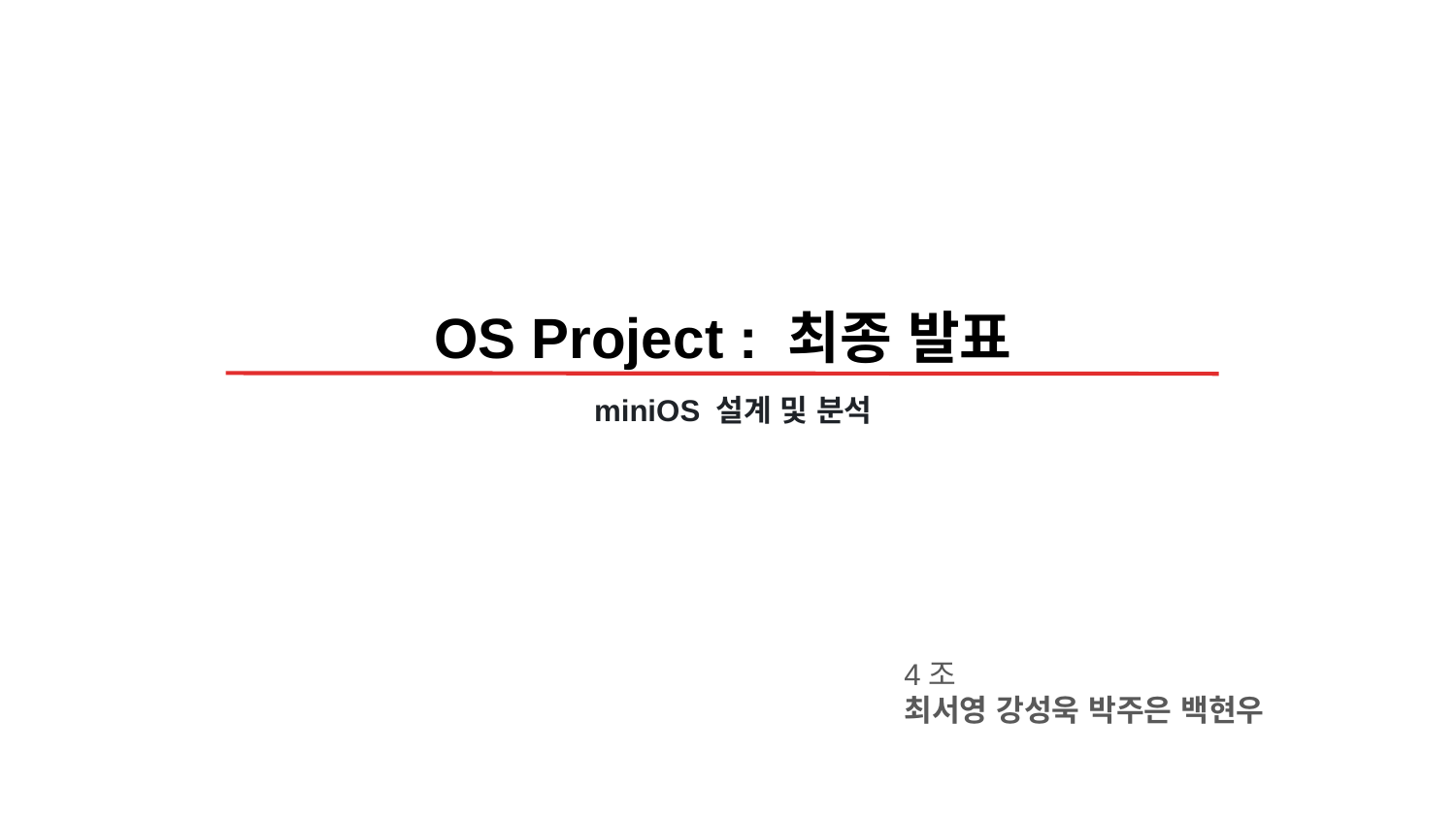

OS Project : 최종 발표
miniOS 설계 및 분석
4조
최서영 강성욱 박주은 백현우